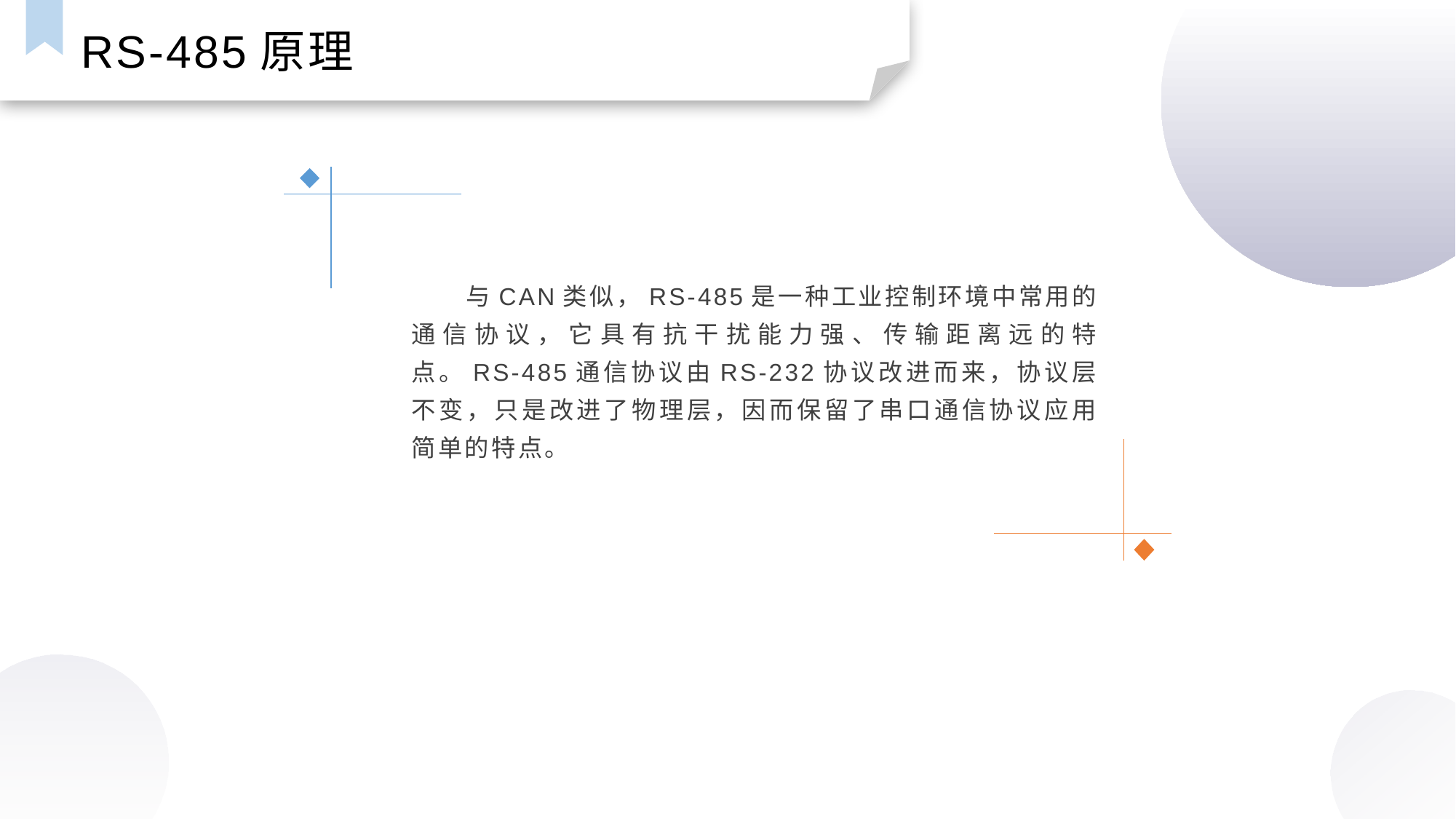

RS-485原理

与CAN类似，RS-485是一种工业控制环境中常用的通信协议，它具有抗干扰能力强、传输距离远的特点。RS-485通信协议由RS-232协议改进而来，协议层不变，只是改进了物理层，因而保留了串口通信协议应用简单的特点。